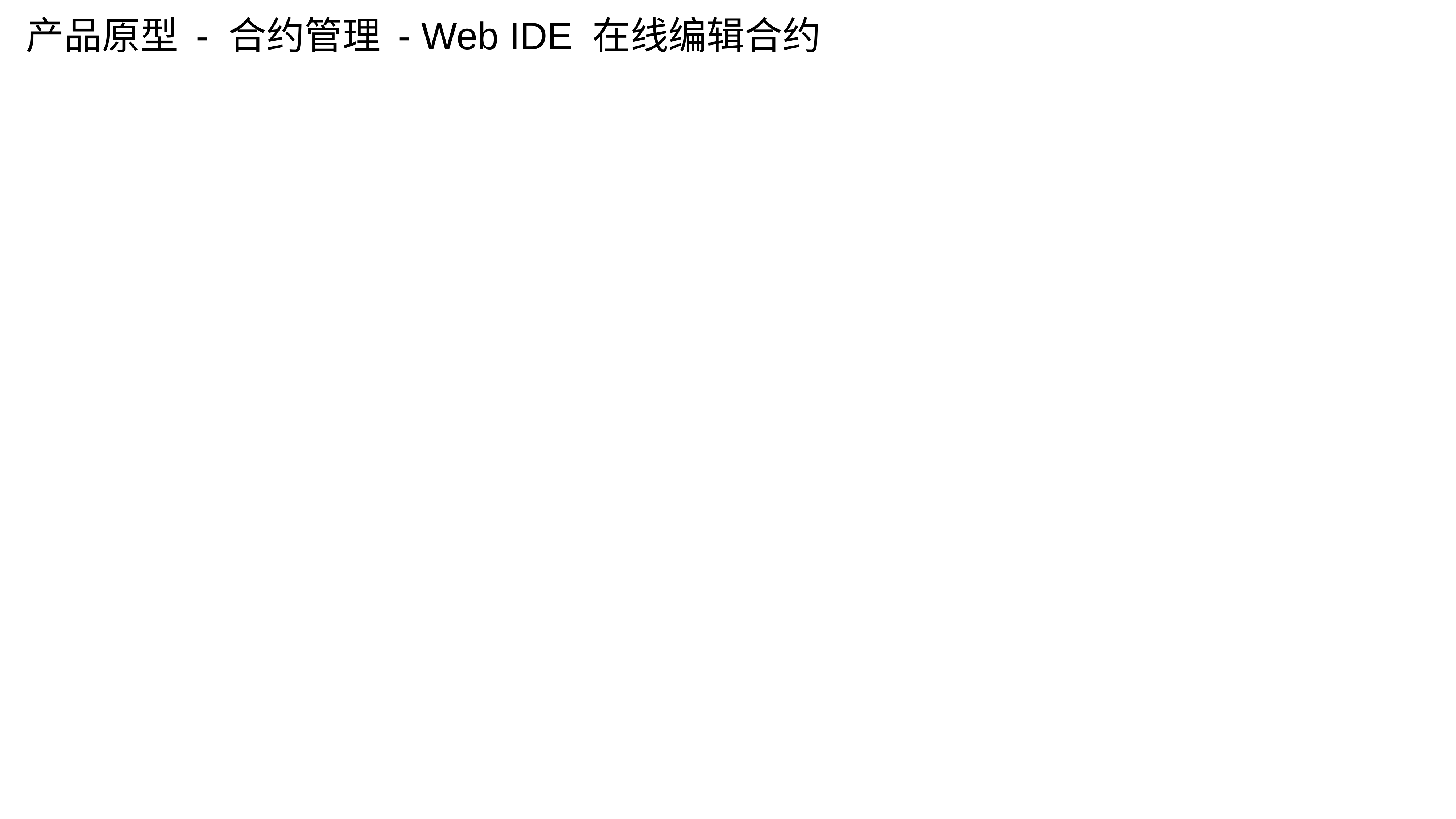

产品原型 - 合约管理 - Web IDE 在线编辑合约